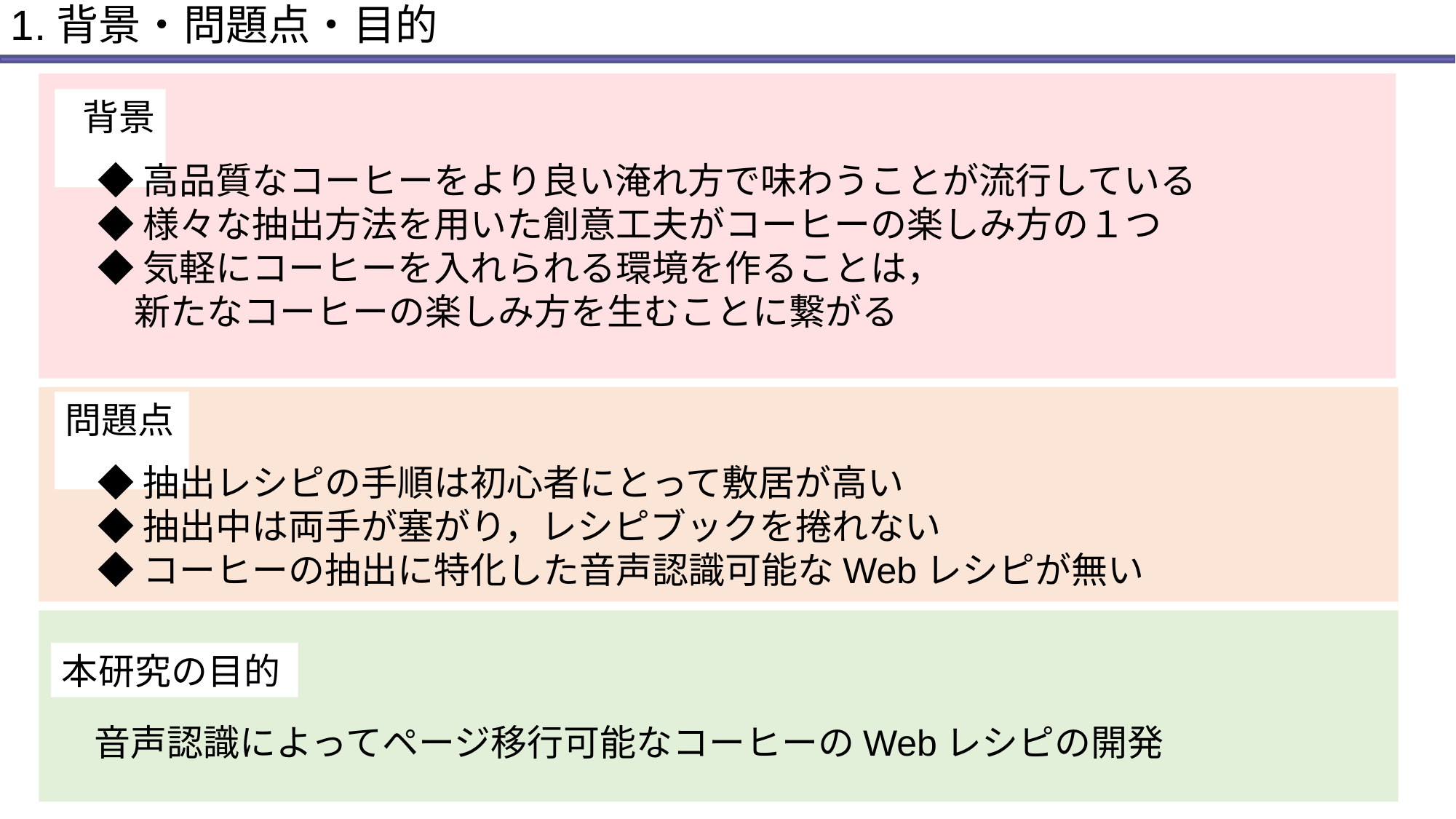

1.背景・問題点・目的

 背景
◆高品質なコーヒーをより良い淹れ方で味わうことが流行している
◆様々な抽出方法を用いた創意工夫がコーヒーの楽しみ方の１つ
◆気軽にコーヒーを入れられる環境を作ることは，
　新たなコーヒーの楽しみ方を生むことに繋がる

問題点
◆抽出レシピの手順は初心者にとって敷居が高い
◆抽出中は両手が塞がり，レシピブックを捲れない
◆コーヒーの抽出に特化した音声認識可能なWebレシピが無い

本研究の目的
音声認識によってページ移行可能なコーヒーのWebレシピの開発